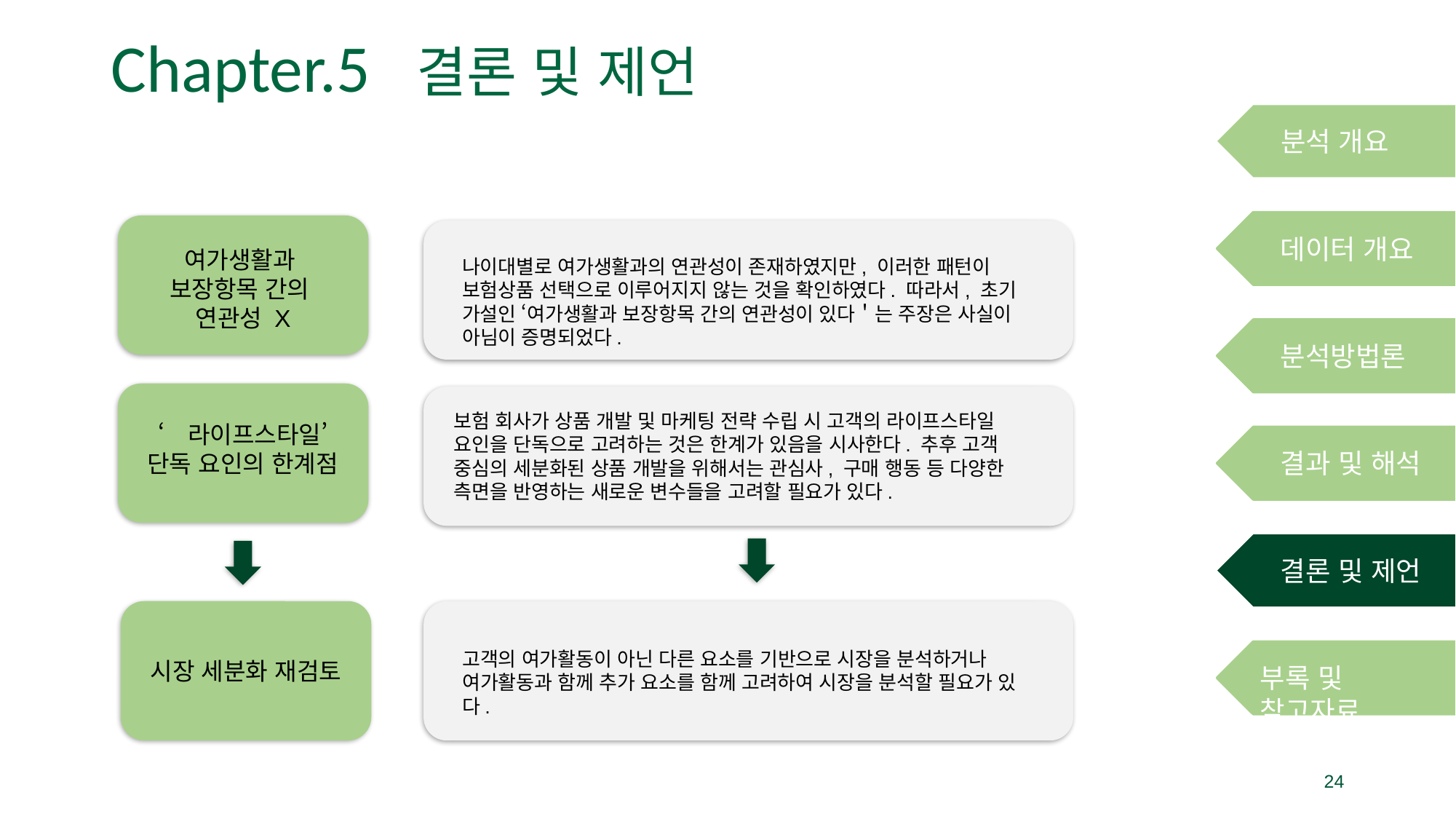

# Chapter.5  결론 및 제언

분석 개요

데이터 개요

여가생활과
보장항목 간의
연관성 X

‘라이프스타일’
단독 요인의 한계점

시장 세분화 재검토

나이대별로 여가생활과의 연관성이 존재하였지만, 이러한 패턴이 보험상품 선택으로 이루어지지 않는 것을 확인하였다. 따라서, 초기 가설인 ‘여가생활과 보장항목 간의 연관성이 있다＇는 주장은 사실이 아님이 증명되었다.

분석방법론

보험 회사가 상품 개발 및 마케팅 전략 수립 시 고객의 라이프스타일 요인을 단독으로 고려하는 것은 한계가 있음을 시사한다. 추후 고객 중심의 세분화된 상품 개발을 위해서는 관심사, 구매 행동 등 다양한 측면을 반영하는 새로운 변수들을 고려할 필요가 있다.

결과 및 해석

결론 및 제언

고객의 여가활동이 아닌 다른 요소를 기반으로 시장을 분석하거나
여가활동과 함께 추가 요소를 함께 고려하여 시장을 분석할 필요가 있다.

부록 및 참고자료
24